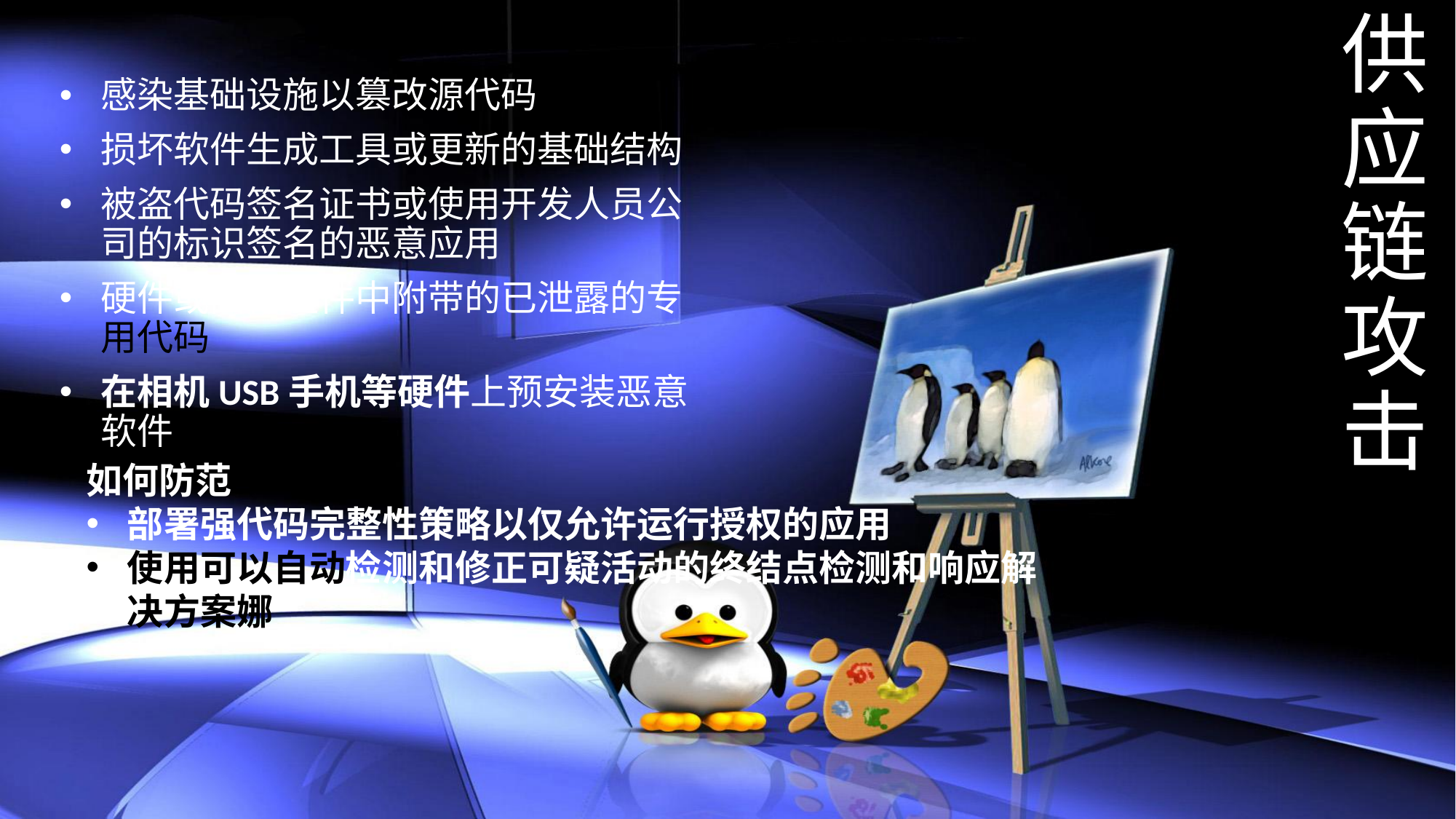

# 供应链攻击
感染基础设施以篡改源代码
损坏软件生成工具或更新的基础结构
被盗代码签名证书或使用开发人员公司的标识签名的恶意应用
硬件或固件组件中附带的已泄露的专用代码
在相机USB手机等硬件上预安装恶意软件
如何防范
部署强代码完整性策略以仅允许运行授权的应用
使用可以自动检测和修正可疑活动的终结点检测和响应解决方案娜